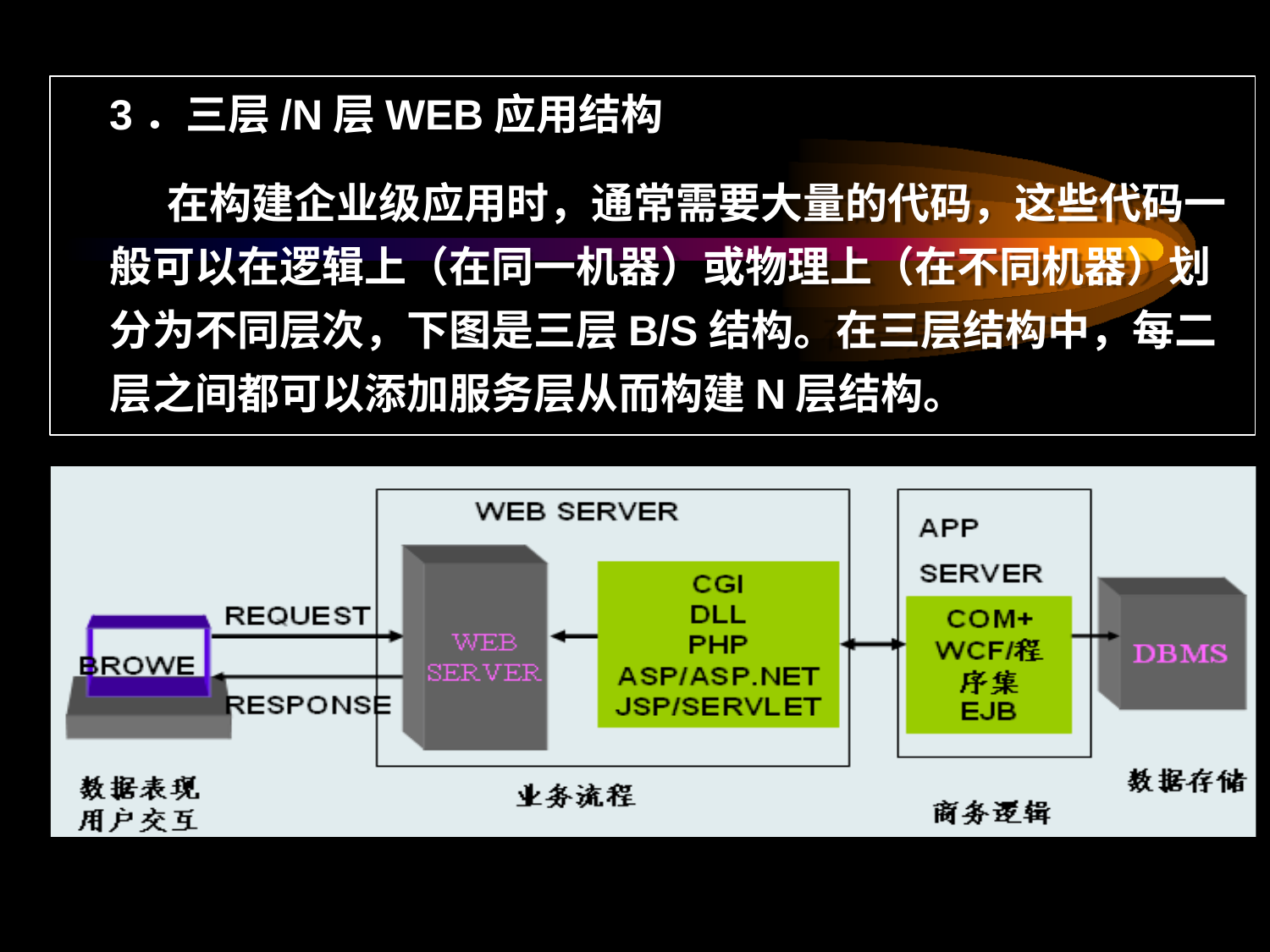

3．三层/N层WEB应用结构
在构建企业级应用时，通常需要大量的代码，这些代码一 般可以在逻辑上（在同一机器）或物理上（在不同机器）划 分为不同层次，下图是三层B/S结构。在三层结构中，每二 层之间都可以添加服务层从而构建N层结构。